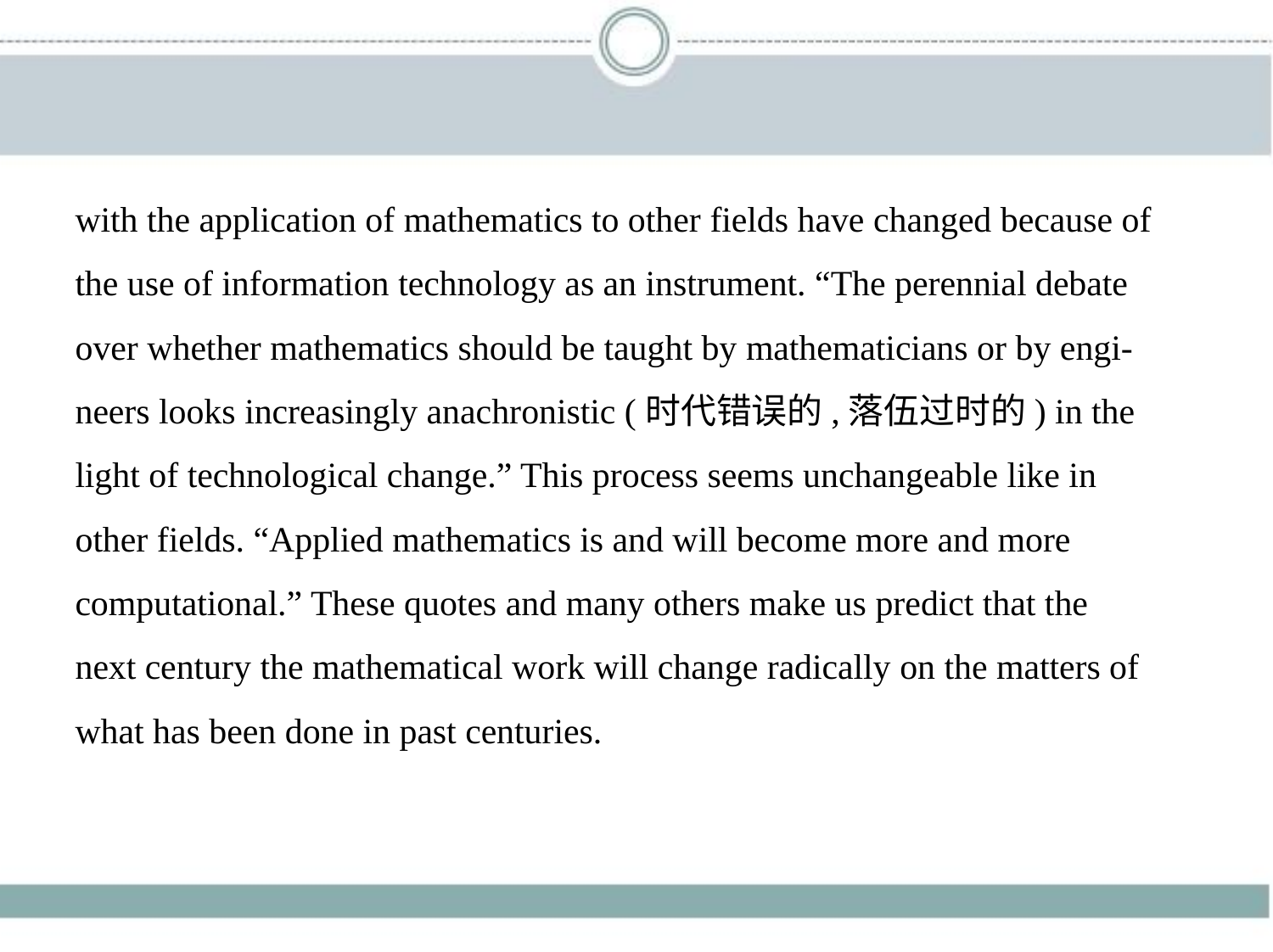

with the application of mathematics to other fields have changed because of
the use of information technology as an instrument. “The perennial debate
over whether mathematics should be taught by mathematicians or by engi-
neers looks increasingly anachronistic (时代错误的,落伍过时的) in the
light of technological change.” This process seems unchangeable like in
other fields. “Applied mathematics is and will become more and more
computational.” These quotes and many others make us predict that the
next century the mathematical work will change radically on the matters of
what has been done in past centuries.